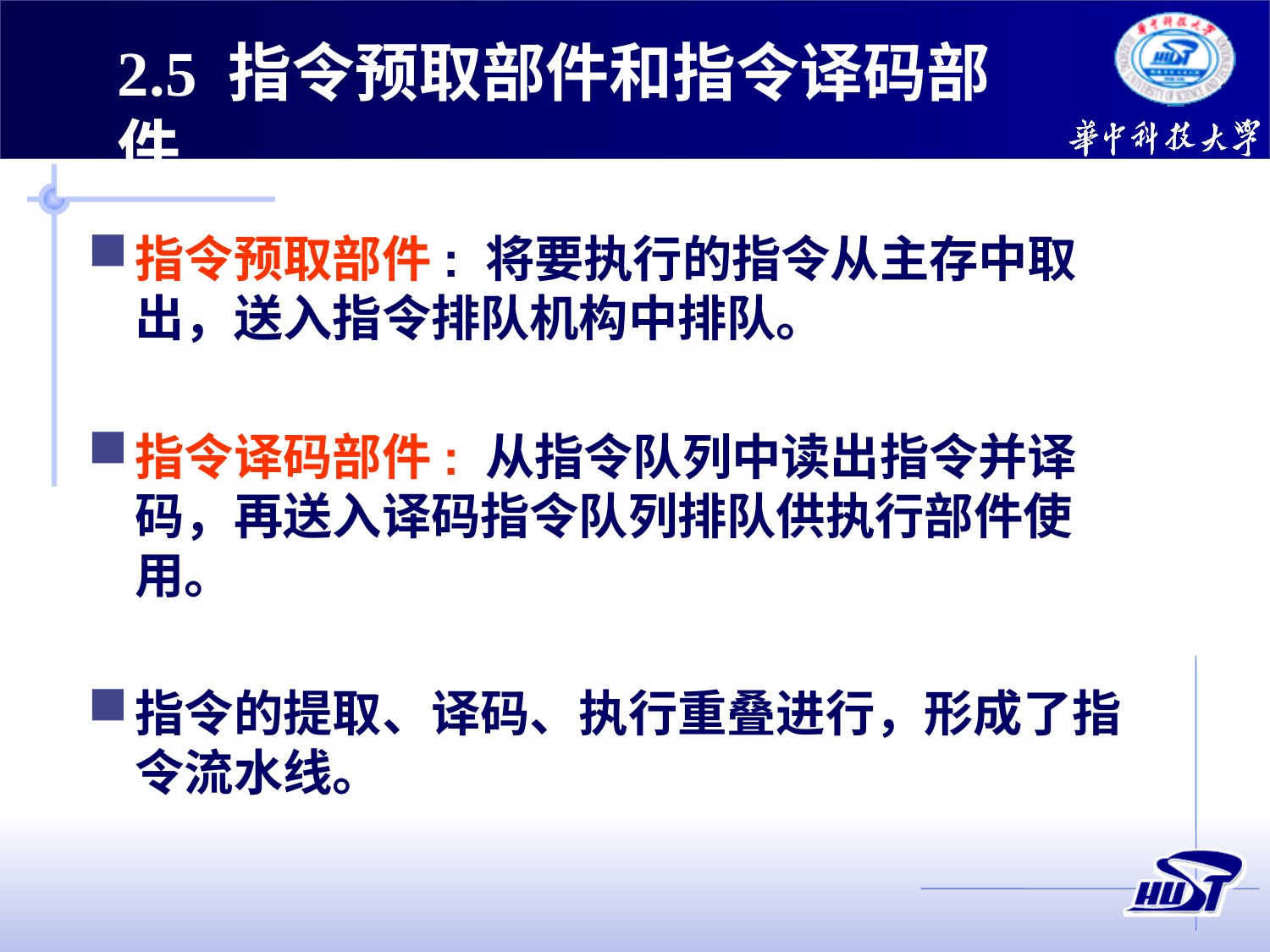

2.5 指令预取部件和指令译码部件
指令预取部件: 将要执行的指令从主存中取出，送入指令排队机构中排队。

指令译码部件: 从指令队列中读出指令并译码，再送入译码指令队列排队供执行部件使用。

指令的提取、译码、执行重叠进行，形成了指令流水线。